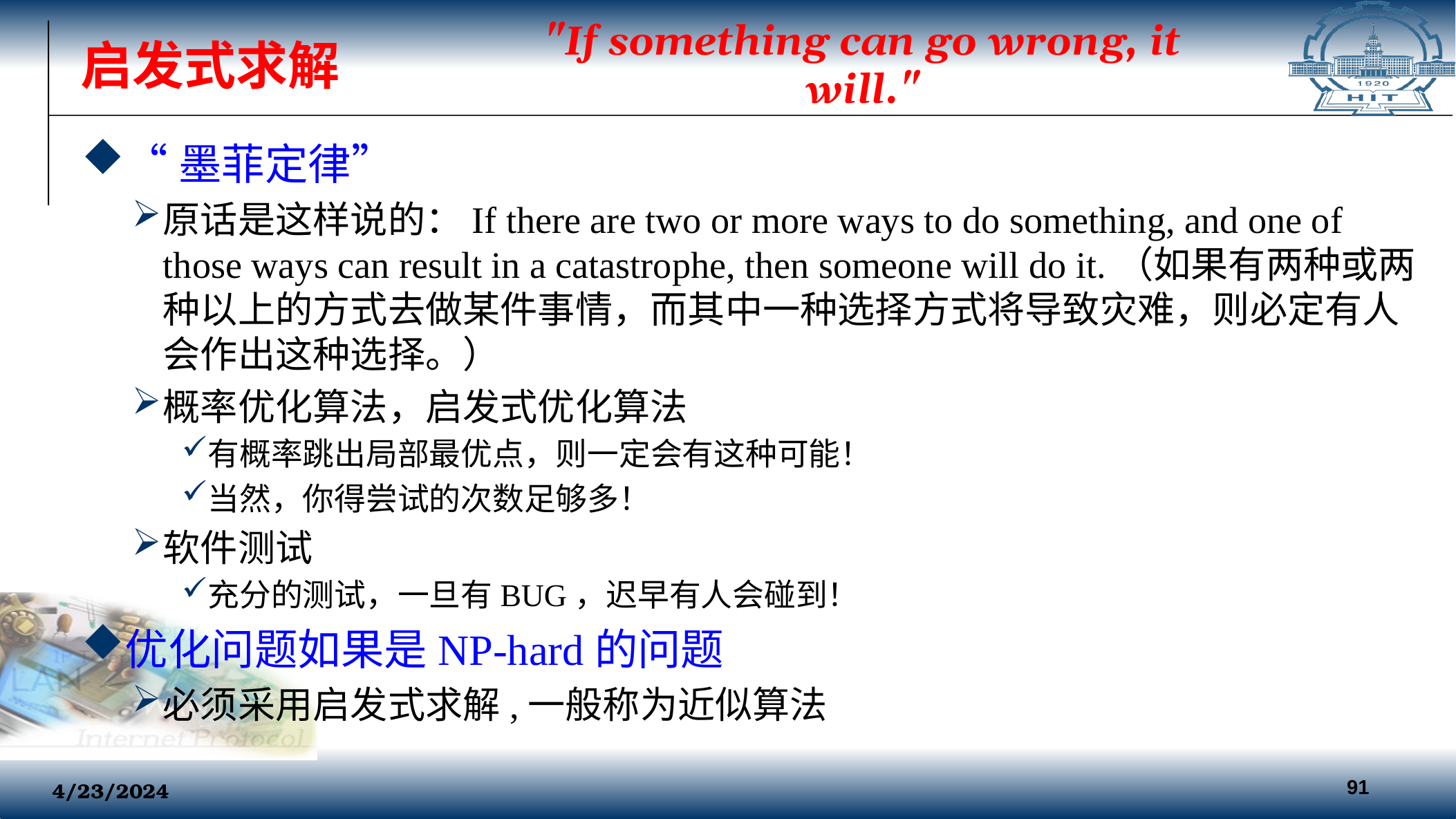

"If something can go wrong, it will."
# 启发式求解
“墨菲定律”
原话是这样说的：If there are two or more ways to do something, and one of those ways can result in a catastrophe, then someone will do it.（如果有两种或两种以上的方式去做某件事情，而其中一种选择方式将导致灾难，则必定有人会作出这种选择。）
概率优化算法，启发式优化算法
有概率跳出局部最优点，则一定会有这种可能！
当然，你得尝试的次数足够多！
软件测试
充分的测试，一旦有BUG，迟早有人会碰到！
优化问题如果是NP-hard的问题
必须采用启发式求解,一般称为近似算法